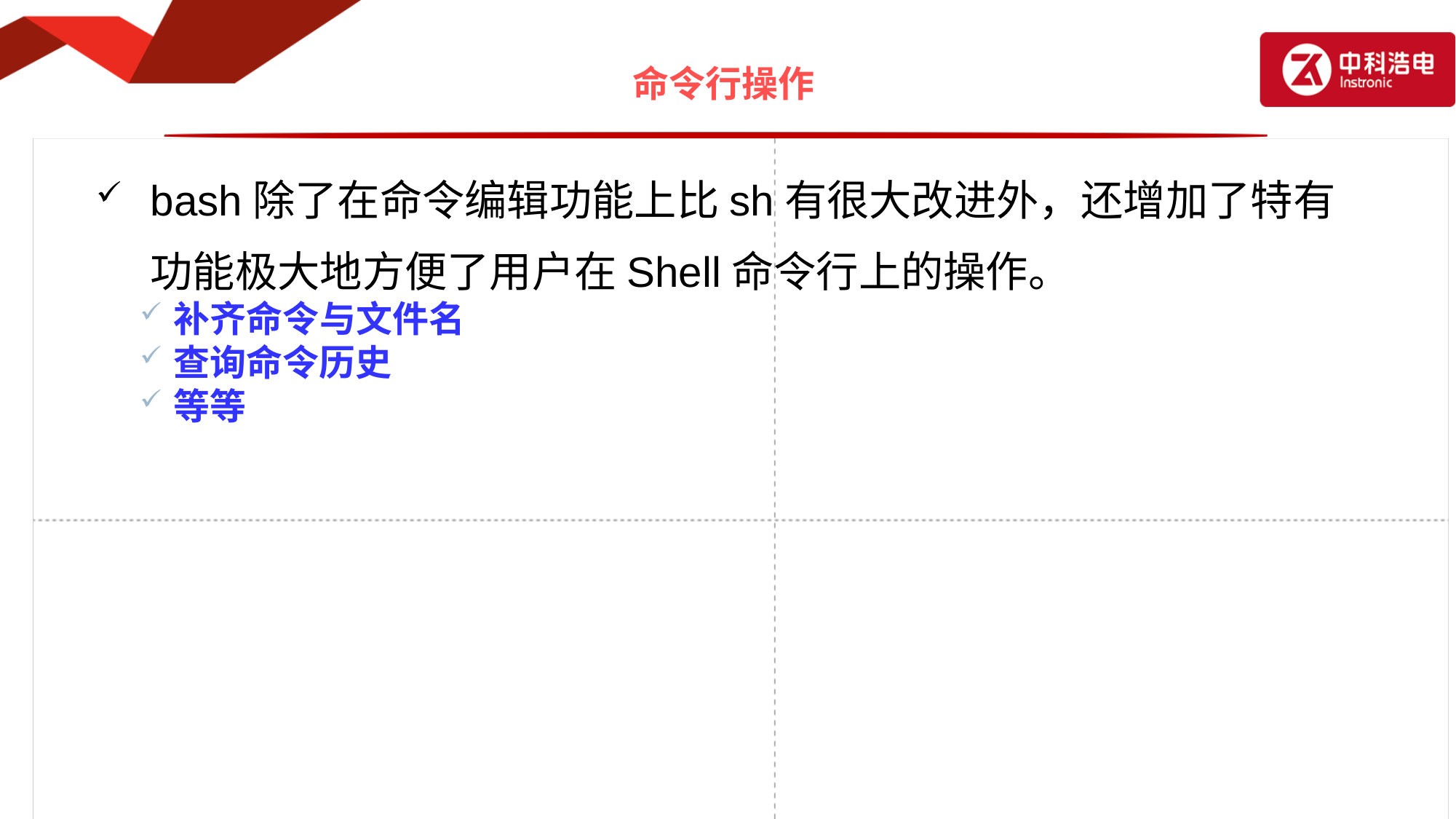

# 命令行操作
bash除了在命令编辑功能上比sh有很大改进外，还增加了特有功能极大地方便了用户在Shell命令行上的操作。
补齐命令与文件名
查询命令历史
等等